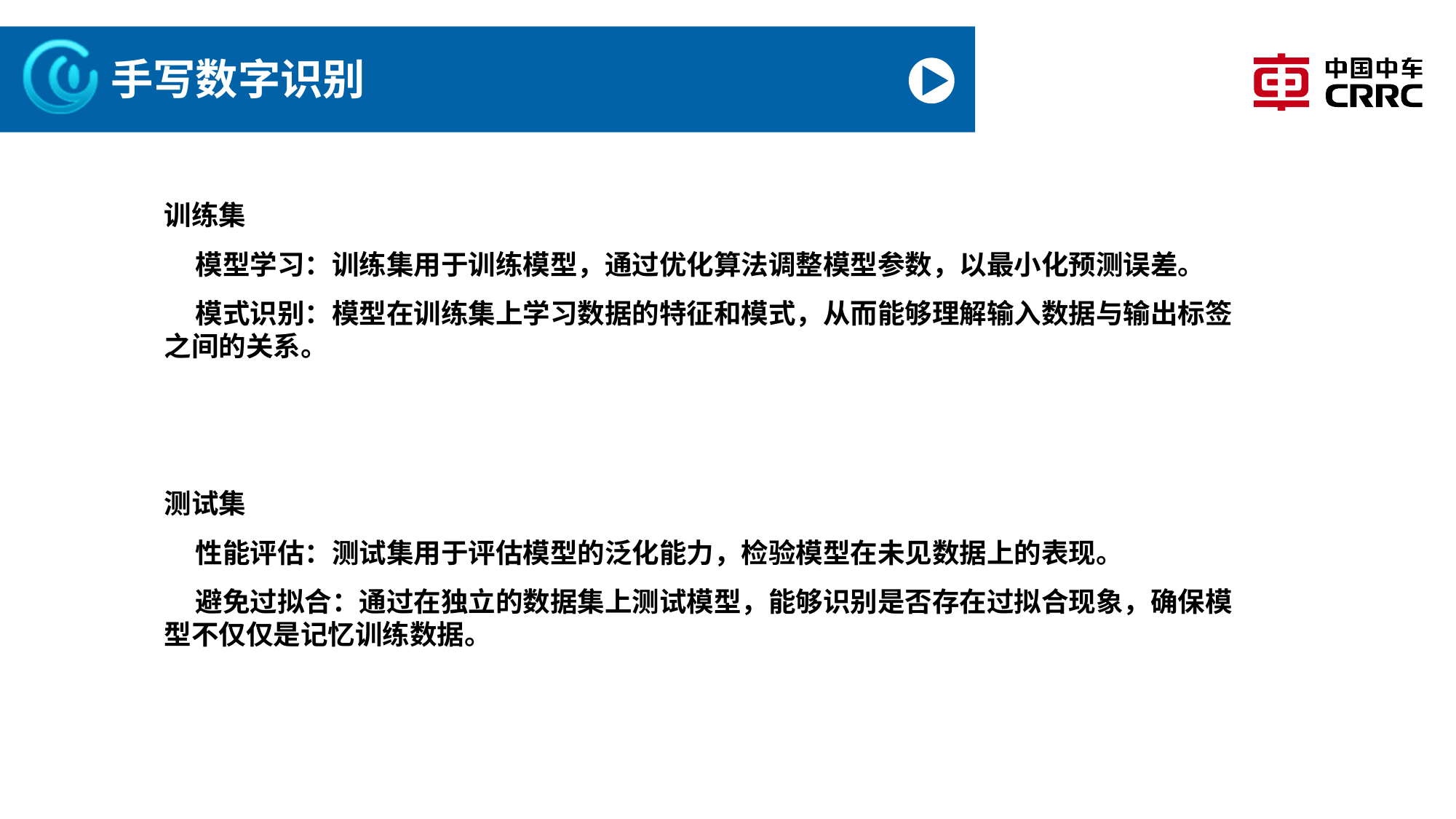

# 手写数字识别
训练集
    模型学习：训练集用于训练模型，通过优化算法调整模型参数，以最小化预测误差。
    模式识别：模型在训练集上学习数据的特征和模式，从而能够理解输入数据与输出标签之间的关系。
测试集
    性能评估：测试集用于评估模型的泛化能力，检验模型在未见数据上的表现。
    避免过拟合：通过在独立的数据集上测试模型，能够识别是否存在过拟合现象，确保模型不仅仅是记忆训练数据。
128